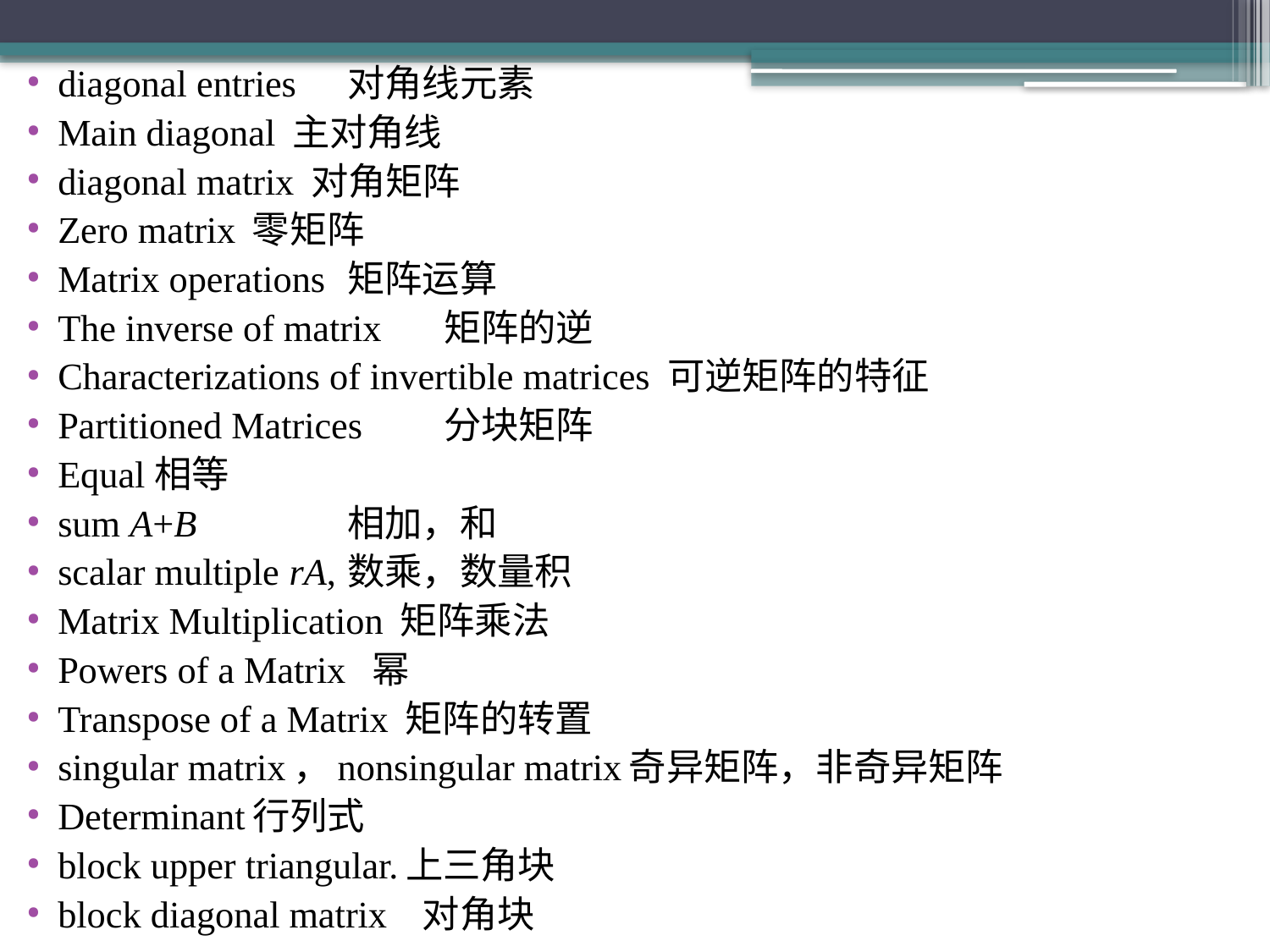

diagonal entries 	对角线元素
Main diagonal 主对角线
diagonal matrix 对角矩阵
Zero matrix 零矩阵
Matrix operations 		矩阵运算
The inverse of matrix 	矩阵的逆
Characterizations of invertible matrices 可逆矩阵的特征
Partitioned Matrices 	分块矩阵
Equal			相等
sum A+B		相加，和
scalar multiple rA,	数乘，数量积
Matrix Multiplication 矩阵乘法
Powers of a Matrix  幂
Transpose of a Matrix 矩阵的转置
singular matrix，nonsingular matrix奇异矩阵，非奇异矩阵
Determinant行列式
block upper triangular.上三角块
block diagonal matrix   对角块